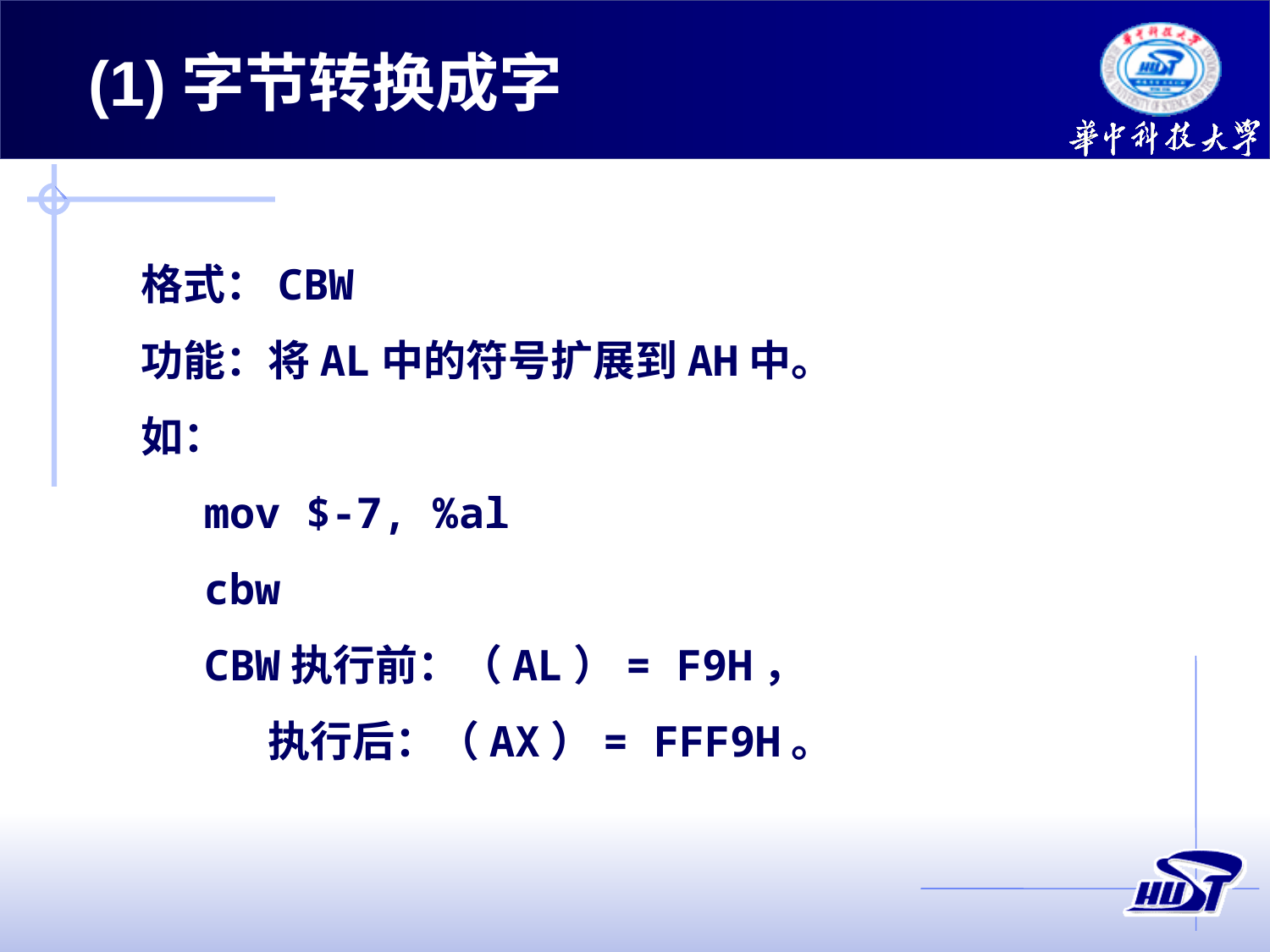

(1)字节转换成字
格式：CBW
功能：将AL中的符号扩展到AH中。
如：
mov $-7, %al
cbw
CBW执行前：（AL）= F9H，
执行后：（AX）= FFF9H。